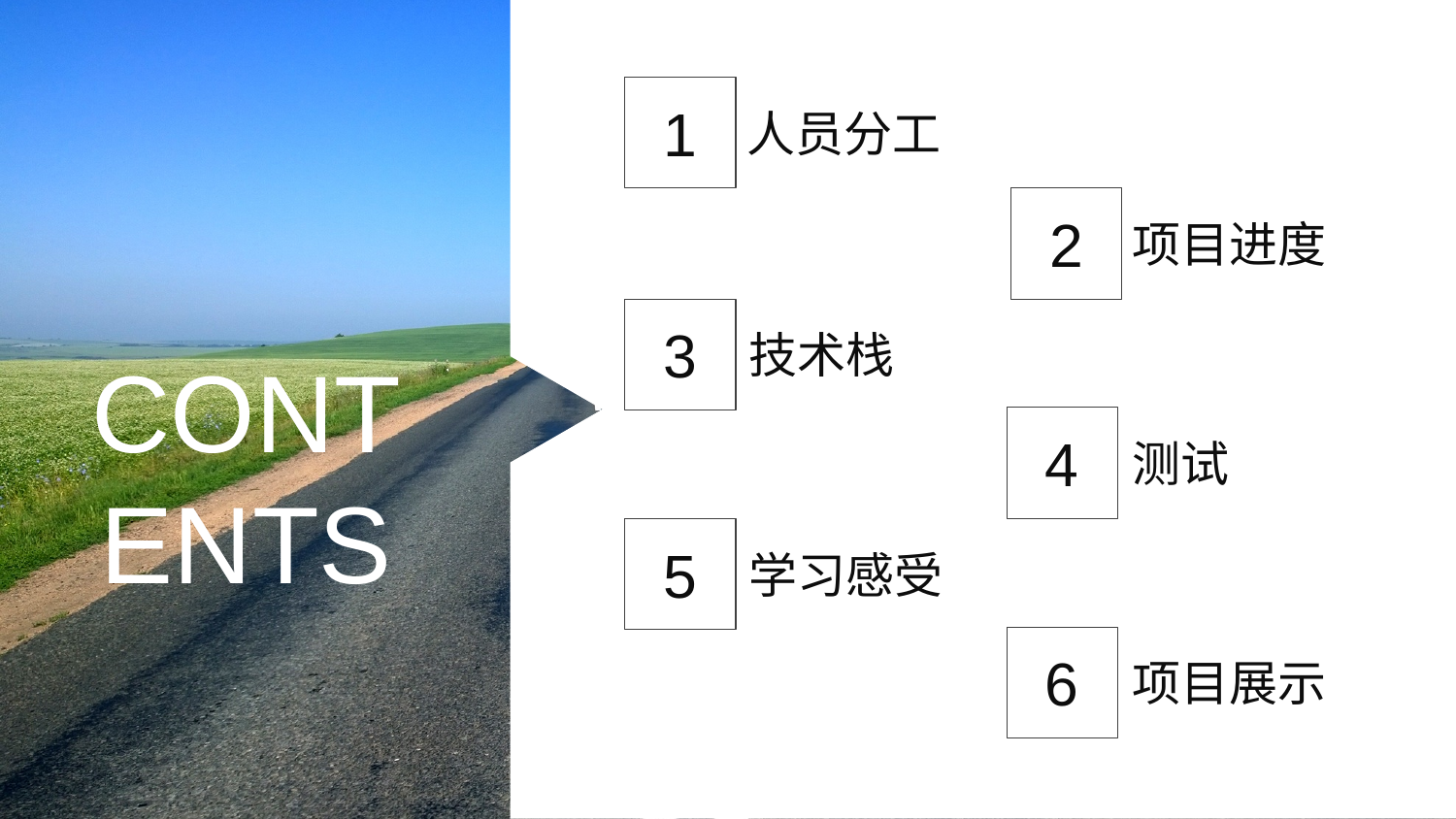

1
人员分工

2
项目进度

3
技术栈
CONTENTS

4
测试

5
学习感受

6
项目展示